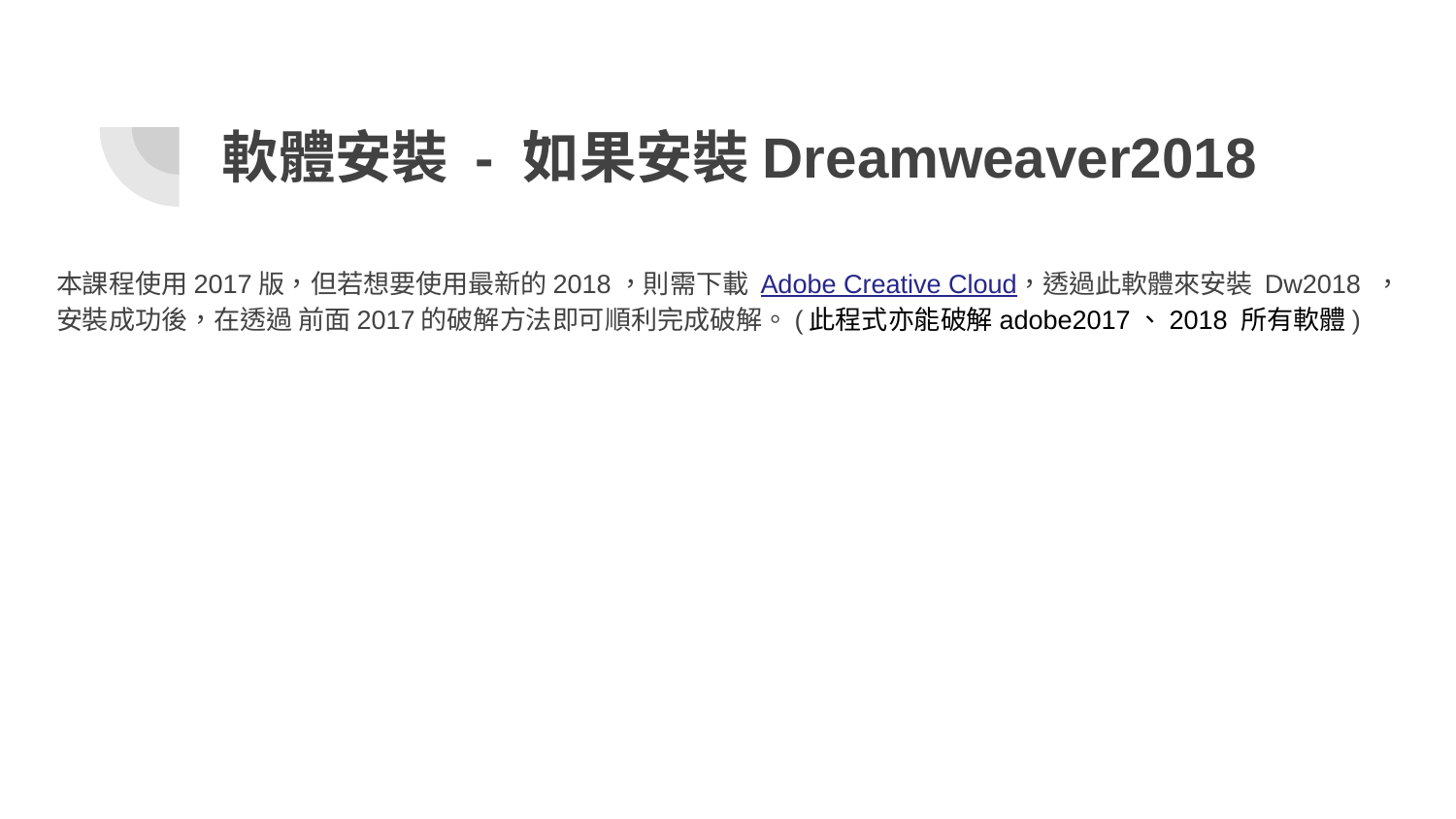

# 軟體安裝 - 如果安裝Dreamweaver2018
本課程使用2017版，但若想要使用最新的2018，則需下載 Adobe Creative Cloud，透過此軟體來安裝 Dw2018 ，安裝成功後，在透過 前面2017的破解方法即可順利完成破解。(此程式亦能破解adobe2017、2018 所有軟體)